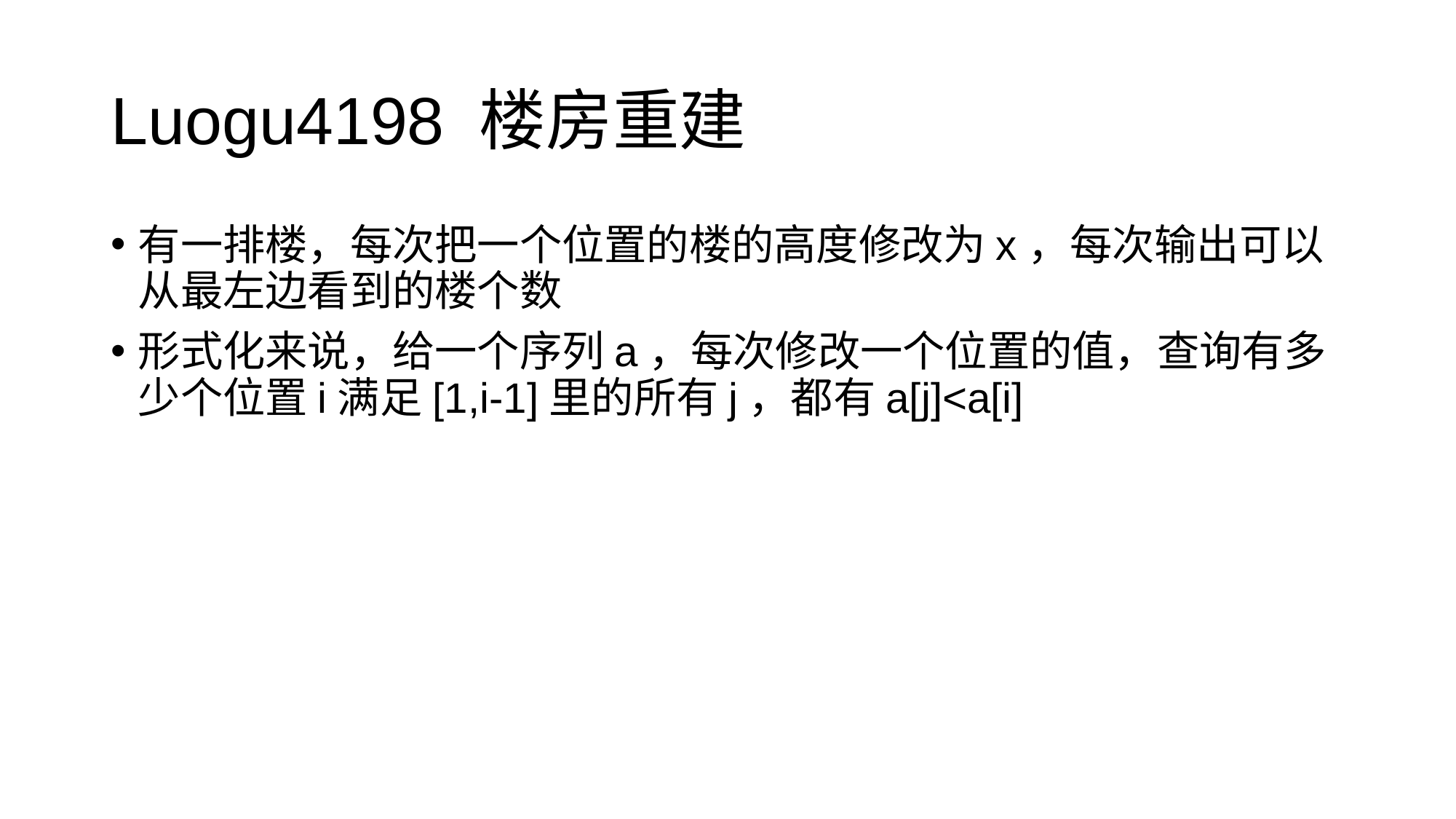

# Luogu4198 楼房重建
有一排楼，每次把一个位置的楼的高度修改为x，每次输出可以从最左边看到的楼个数
形式化来说，给一个序列a，每次修改一个位置的值，查询有多少个位置i满足[1,i-1]里的所有j，都有a[j]<a[i]